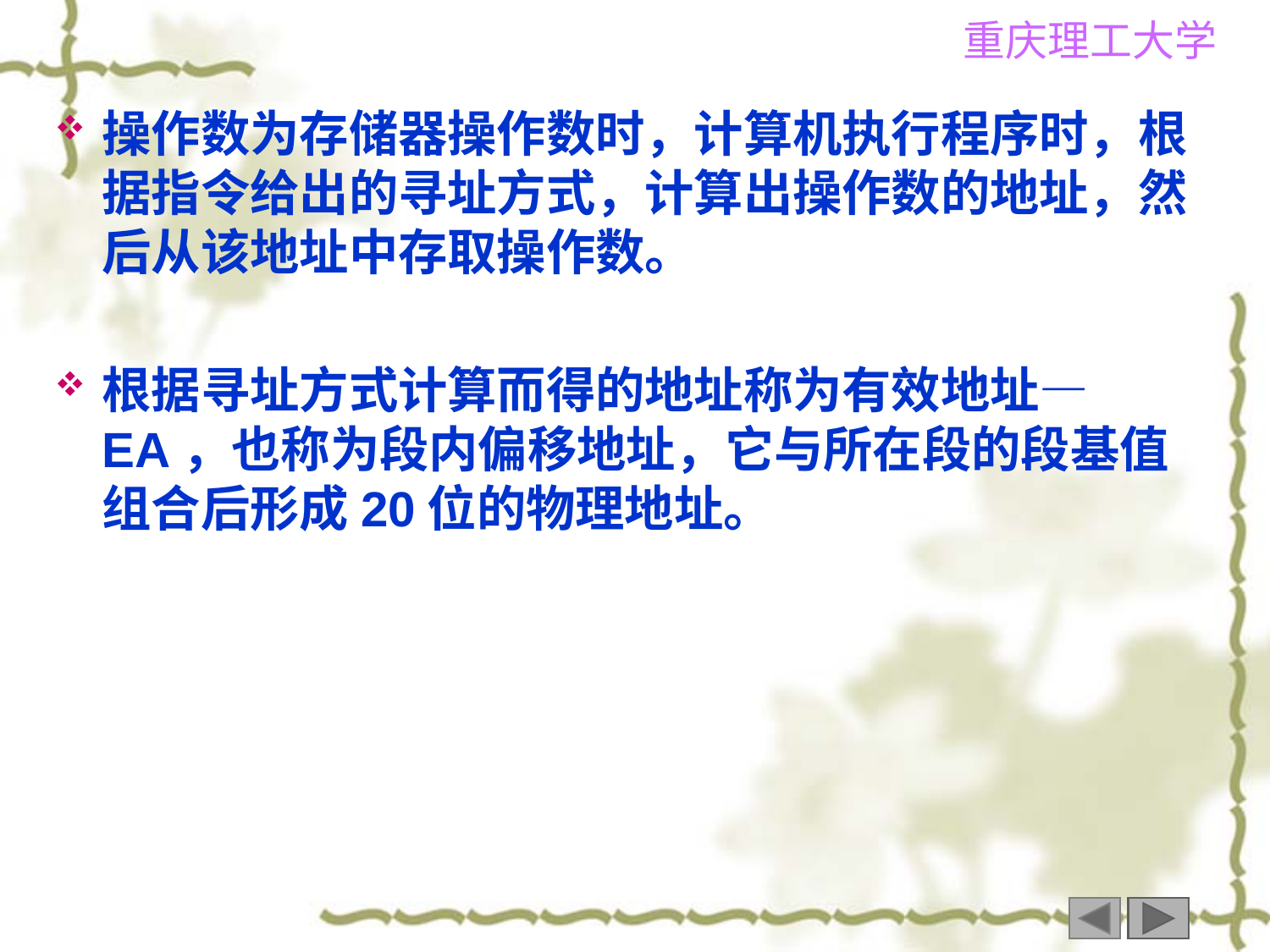

操作数为存储器操作数时，计算机执行程序时，根据指令给出的寻址方式，计算出操作数的地址，然后从该地址中存取操作数。

根据寻址方式计算而得的地址称为有效地址—EA，也称为段内偏移地址，它与所在段的段基值组合后形成20位的物理地址。